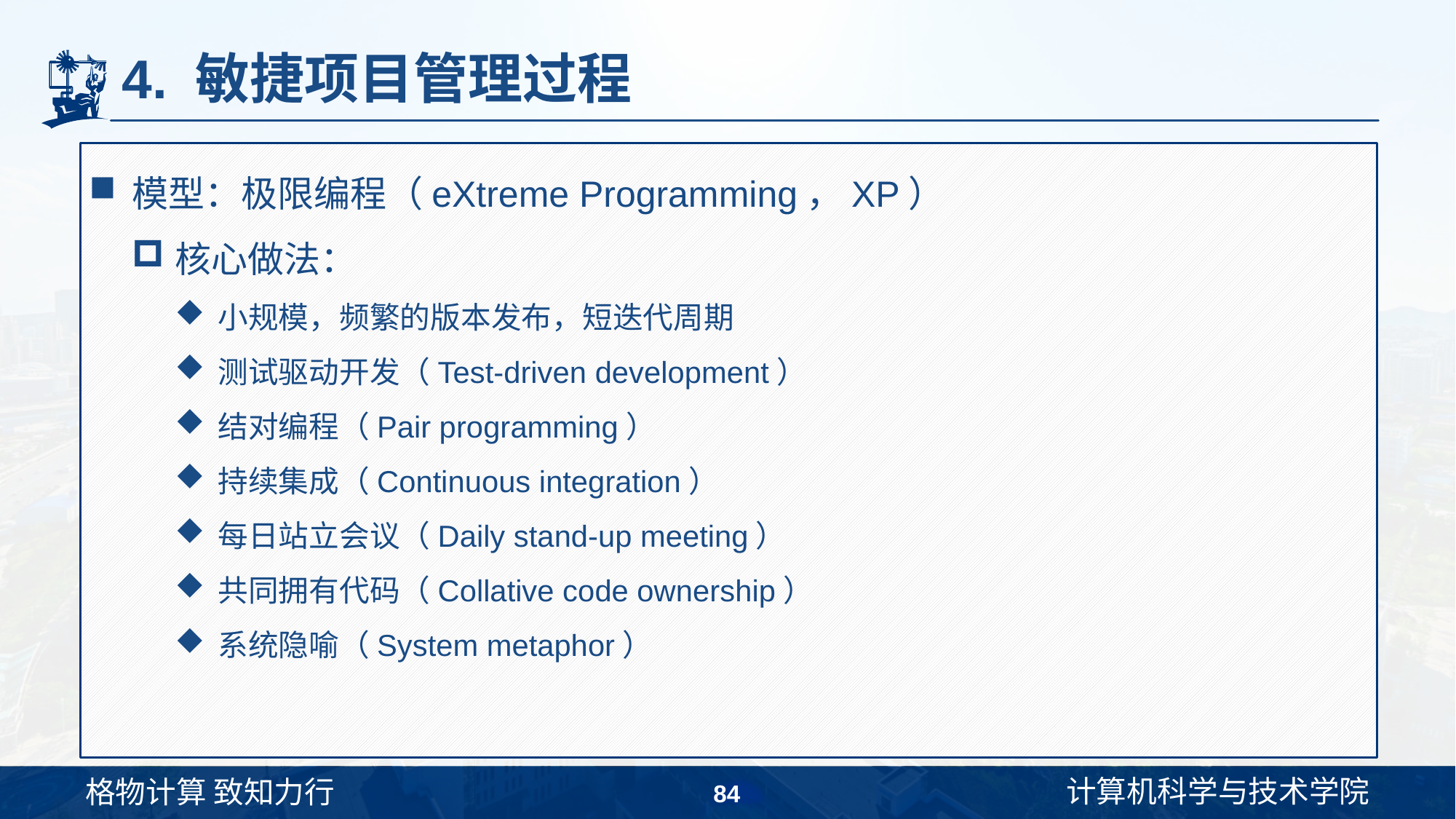

# 4. 敏捷项目管理过程
模型：极限编程（eXtreme Programming，XP）
核心做法：
小规模，频繁的版本发布，短迭代周期
测试驱动开发（Test-driven development）
结对编程（Pair programming）
持续集成（Continuous integration）
每日站立会议（Daily stand-up meeting）
共同拥有代码（Collative code ownership）
系统隐喻（System metaphor）

84